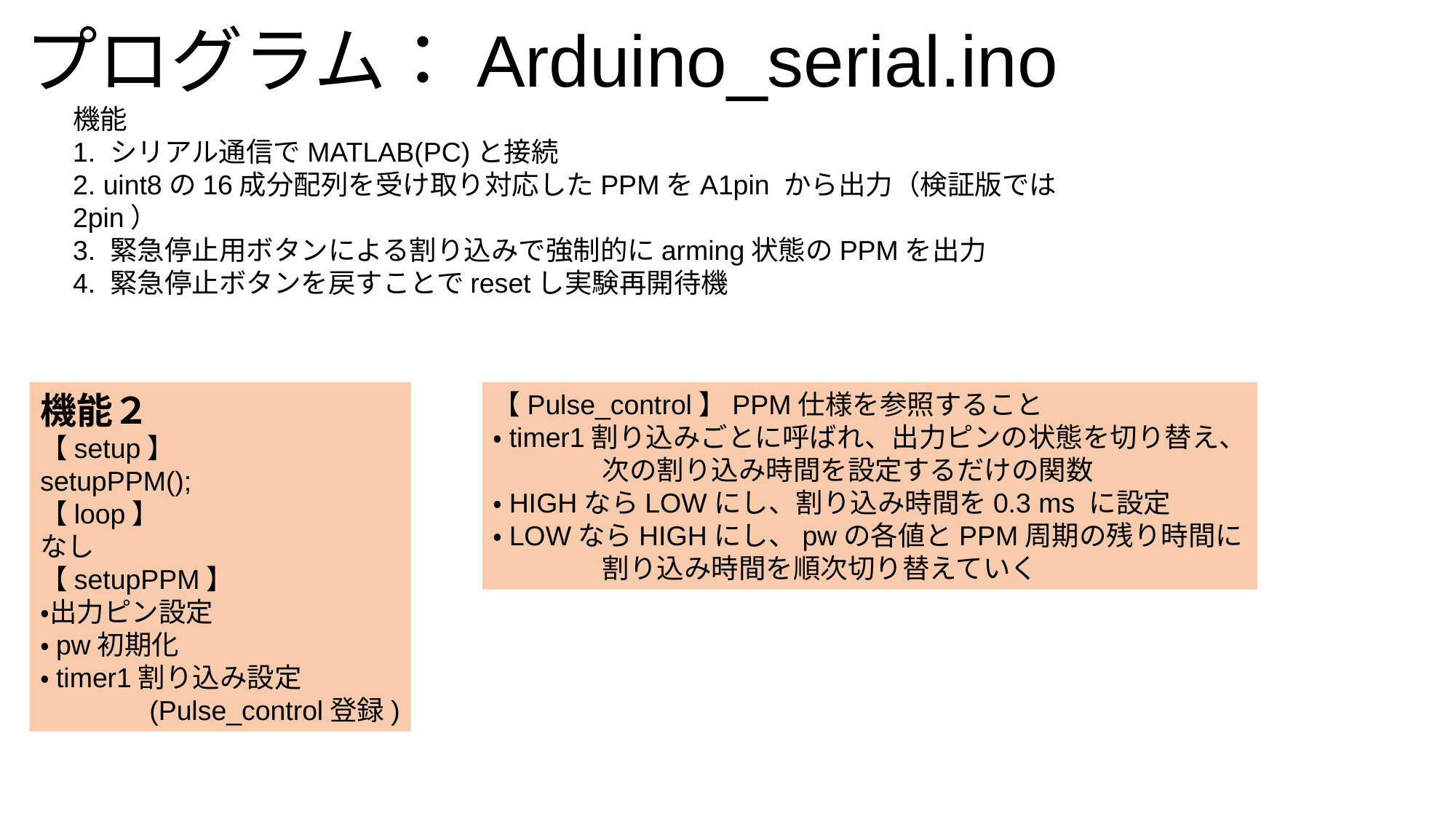

プログラム：Arduino_serial.ino
機能
1. シリアル通信でMATLAB(PC)と接続
2. uint8の16成分配列を受け取り対応したPPMをA1pin から出力（検証版では2pin）
3. 緊急停止用ボタンによる割り込みで強制的にarming状態のPPMを出力
4. 緊急停止ボタンを戻すことでresetし実験再開待機
機能２
【setup】
setupPPM();
【loop】
なし
【setupPPM】
・出力ピン設定
・pw初期化
・timer1割り込み設定
	(Pulse_control登録)
【Pulse_control】PPM仕様を参照すること
・timer1割り込みごとに呼ばれ、出力ピンの状態を切り替え、
	次の割り込み時間を設定するだけの関数
・HIGHならLOWにし、割り込み時間を0.3 ms に設定
・LOWならHIGHにし、pwの各値とPPM周期の残り時間に
	割り込み時間を順次切り替えていく